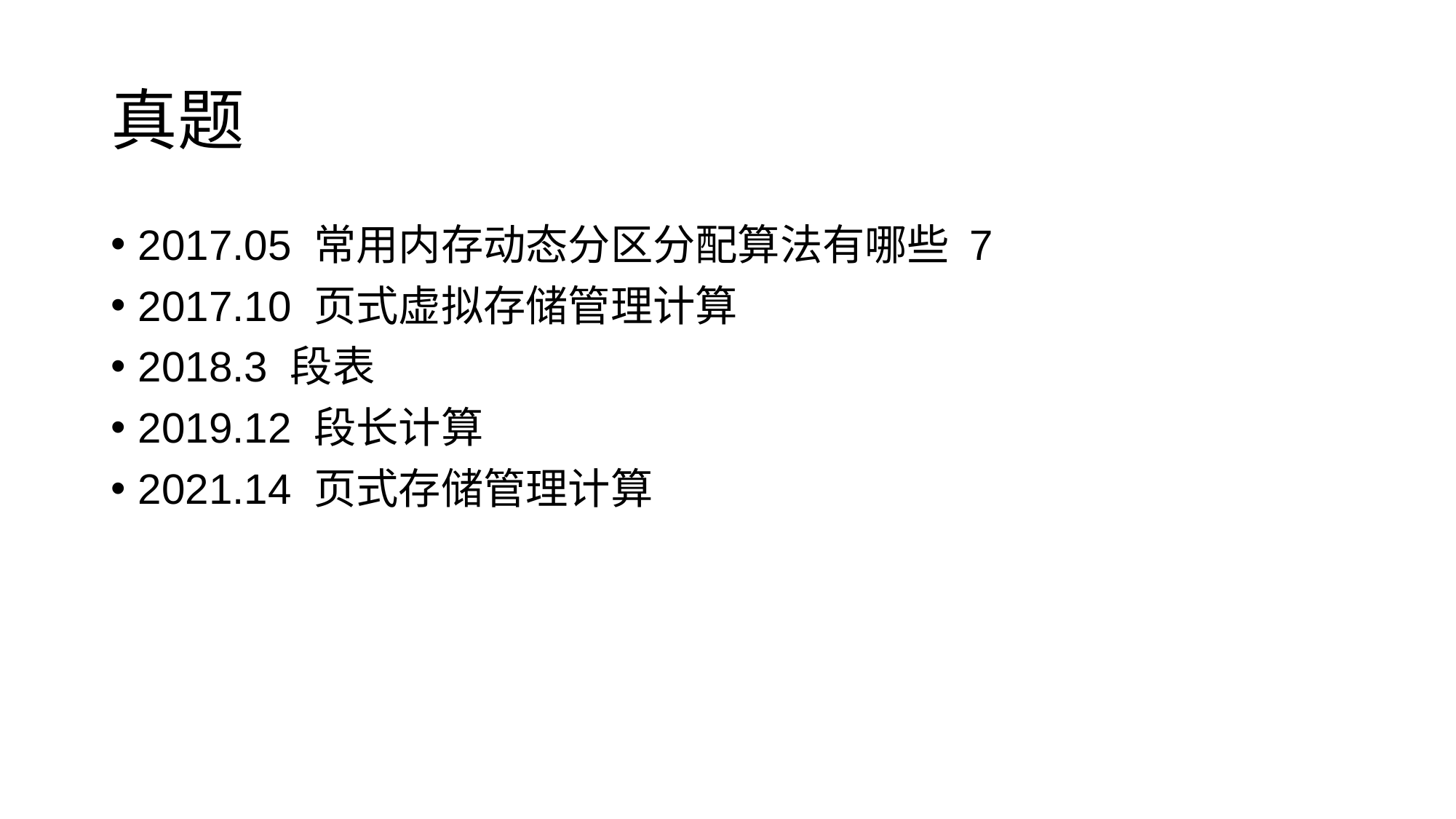

# 真题
2017.05 常用内存动态分区分配算法有哪些 7
2017.10 页式虚拟存储管理计算
2018.3 段表
2019.12 段长计算
2021.14 页式存储管理计算